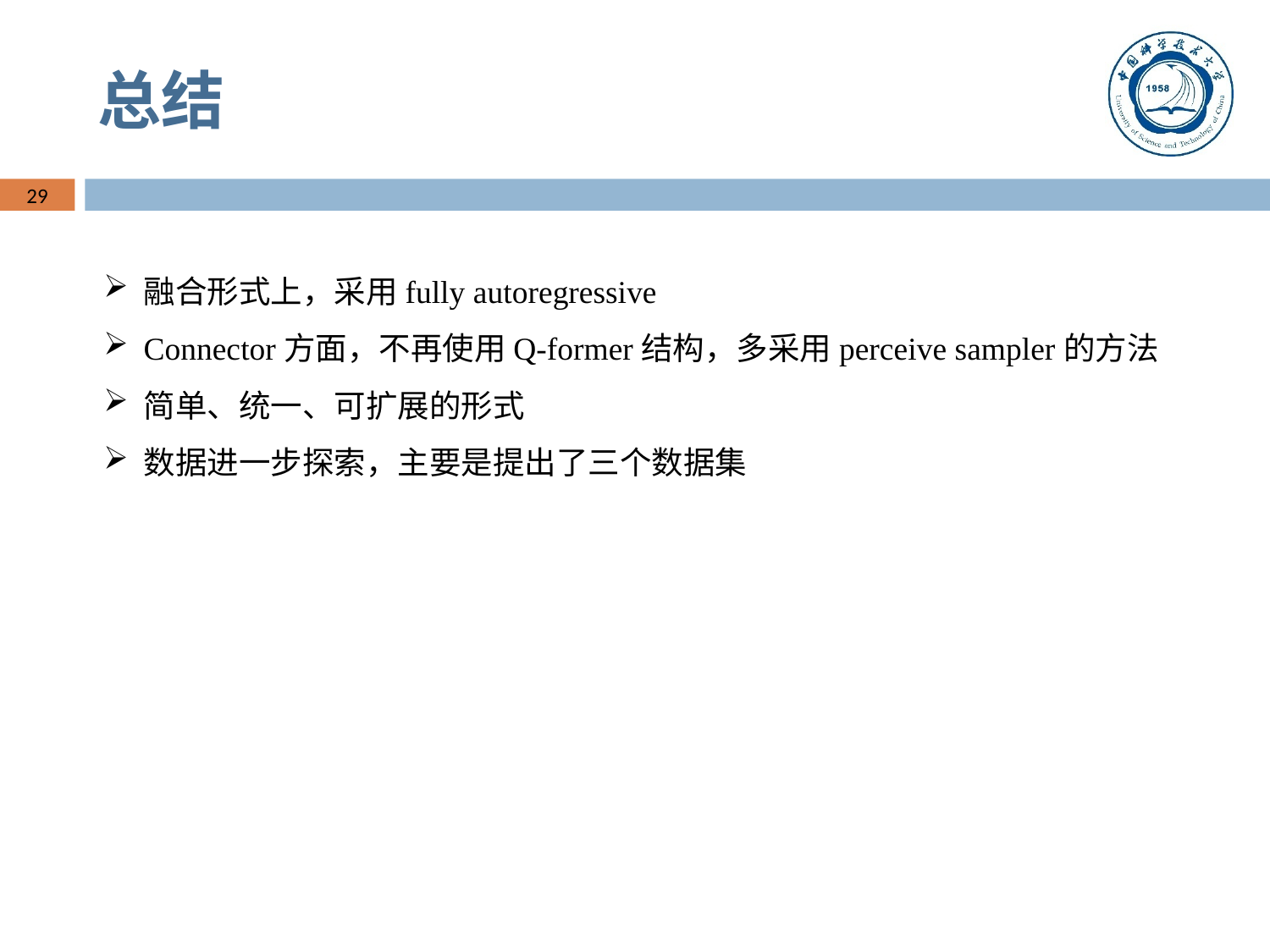

# 总结
29
融合形式上，采用fully autoregressive
Connector方面，不再使用Q-former结构，多采用perceive sampler的方法
简单、统一、可扩展的形式
数据进一步探索，主要是提出了三个数据集